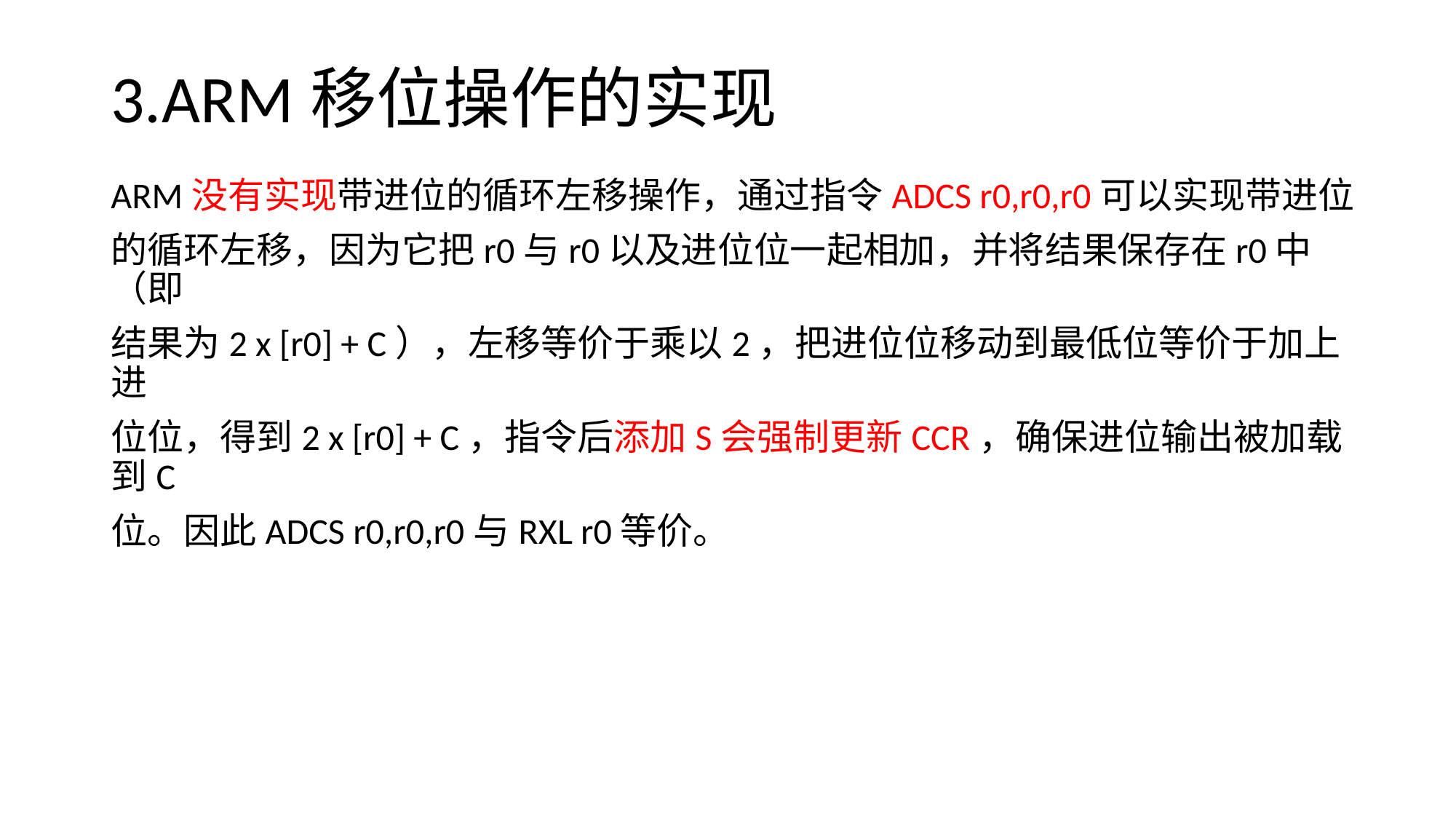

# 3.ARM移位操作的实现
ARM没有实现带进位的循环左移操作，通过指令ADCS r0,r0,r0可以实现带进位
的循环左移，因为它把r0与r0以及进位位一起相加，并将结果保存在r0中（即
结果为2 x [r0] + C），左移等价于乘以2，把进位位移动到最低位等价于加上进
位位，得到2 x [r0] + C，指令后添加S会强制更新CCR，确保进位输出被加载到C
位。因此ADCS r0,r0,r0与RXL r0等价。